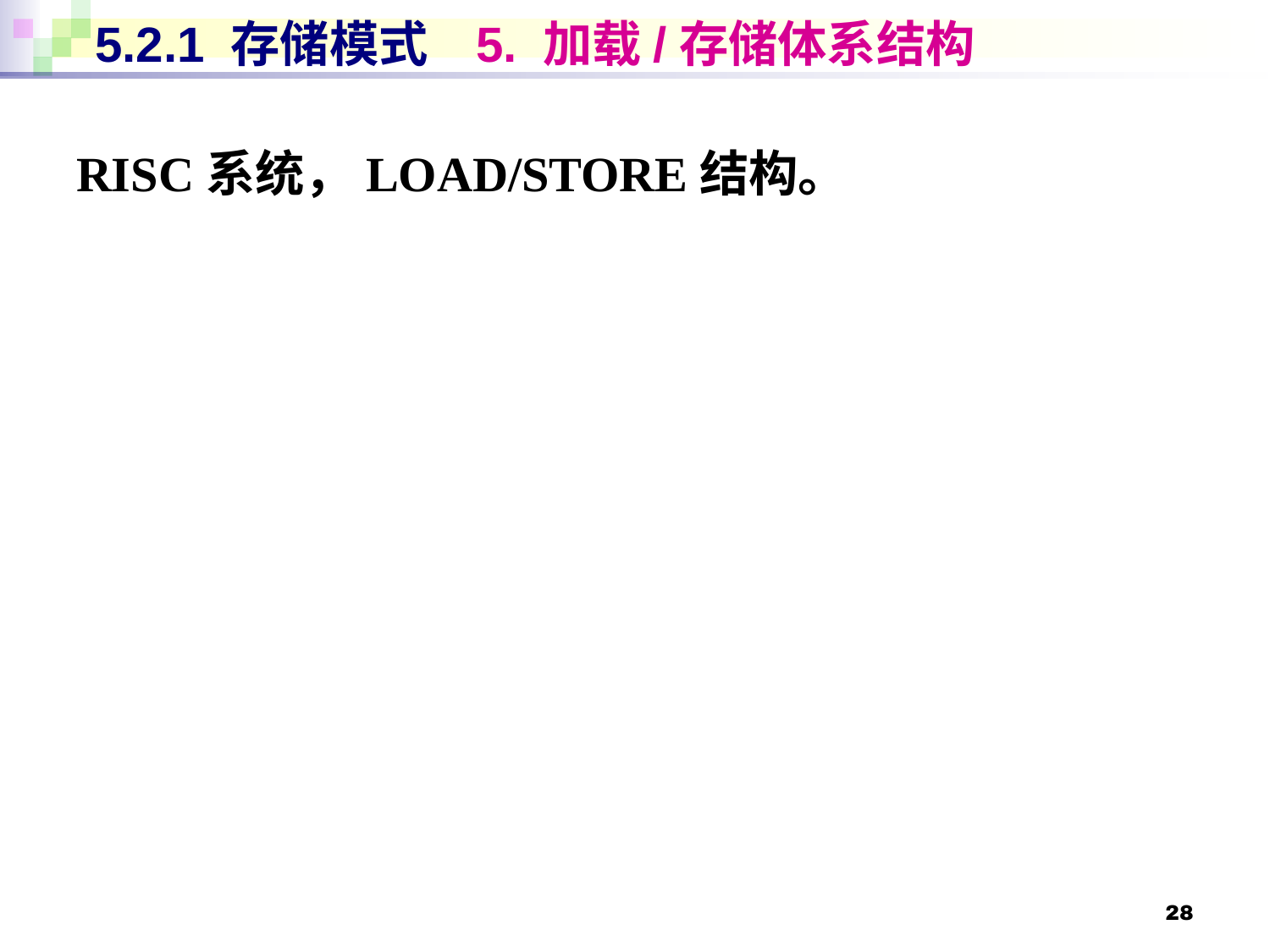

# 5.2.1 存储模式	5. 加载/存储体系结构
RISC系统，LOAD/STORE结构。
28